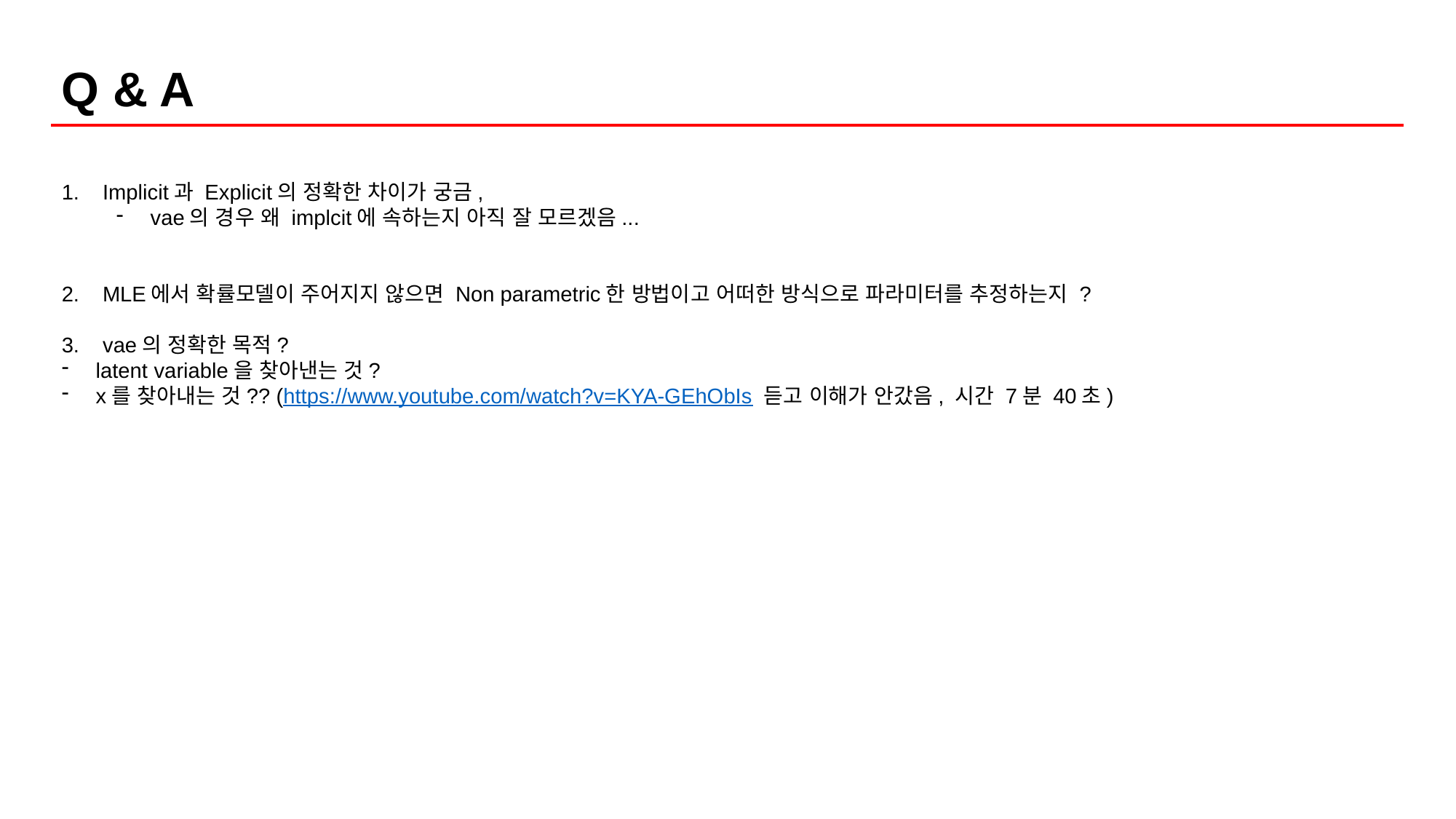

Q & A

Implicit과 Explicit의 정확한 차이가 궁금,
vae의 경우 왜 implcit에 속하는지 아직 잘 모르겠음...

MLE에서 확률모델이 주어지지 않으면 Non parametric한 방법이고 어떠한 방식으로 파라미터를 추정하는지 ?

vae의 정확한 목적?
latent variable을 찾아낸는 것?
x를 찾아내는 것?? (https://www.youtube.com/watch?v=KYA-GEhObIs 듣고 이해가 안갔음, 시간 7분 40초)